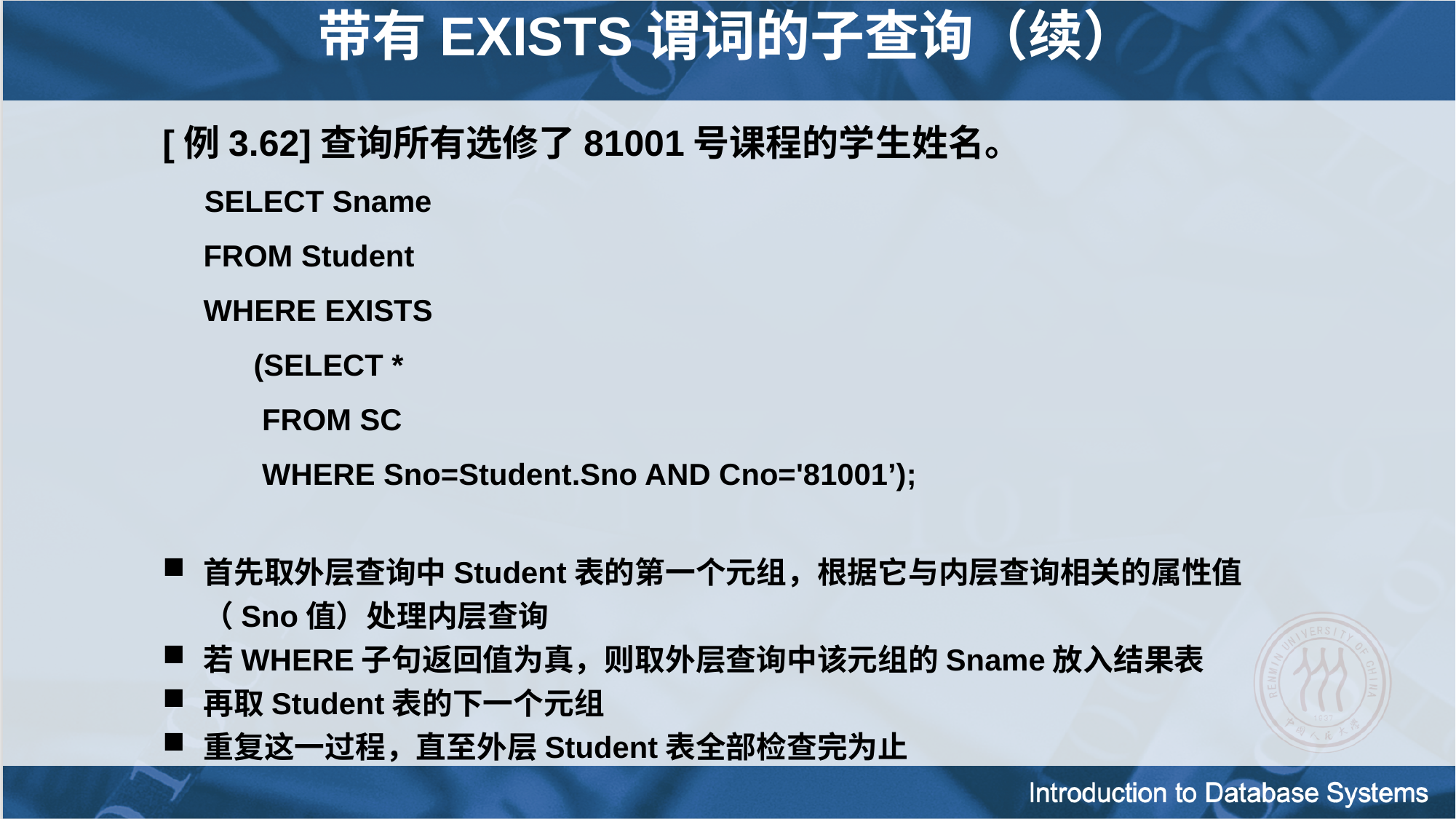

带有EXISTS谓词的子查询（续）
[例3.62]查询所有选修了81001号课程的学生姓名。
     SELECT Sname
	FROM Student
	WHERE EXISTS
 	      (SELECT *
 	       FROM SC
 	       WHERE Sno=Student.Sno AND Cno='81001’);

首先取外层查询中Student表的第一个元组，根据它与内层查询相关的属性值（Sno值）处理内层查询
若WHERE子句返回值为真，则取外层查询中该元组的Sname放入结果表
再取Student表的下一个元组
重复这一过程，直至外层Student表全部检查完为止